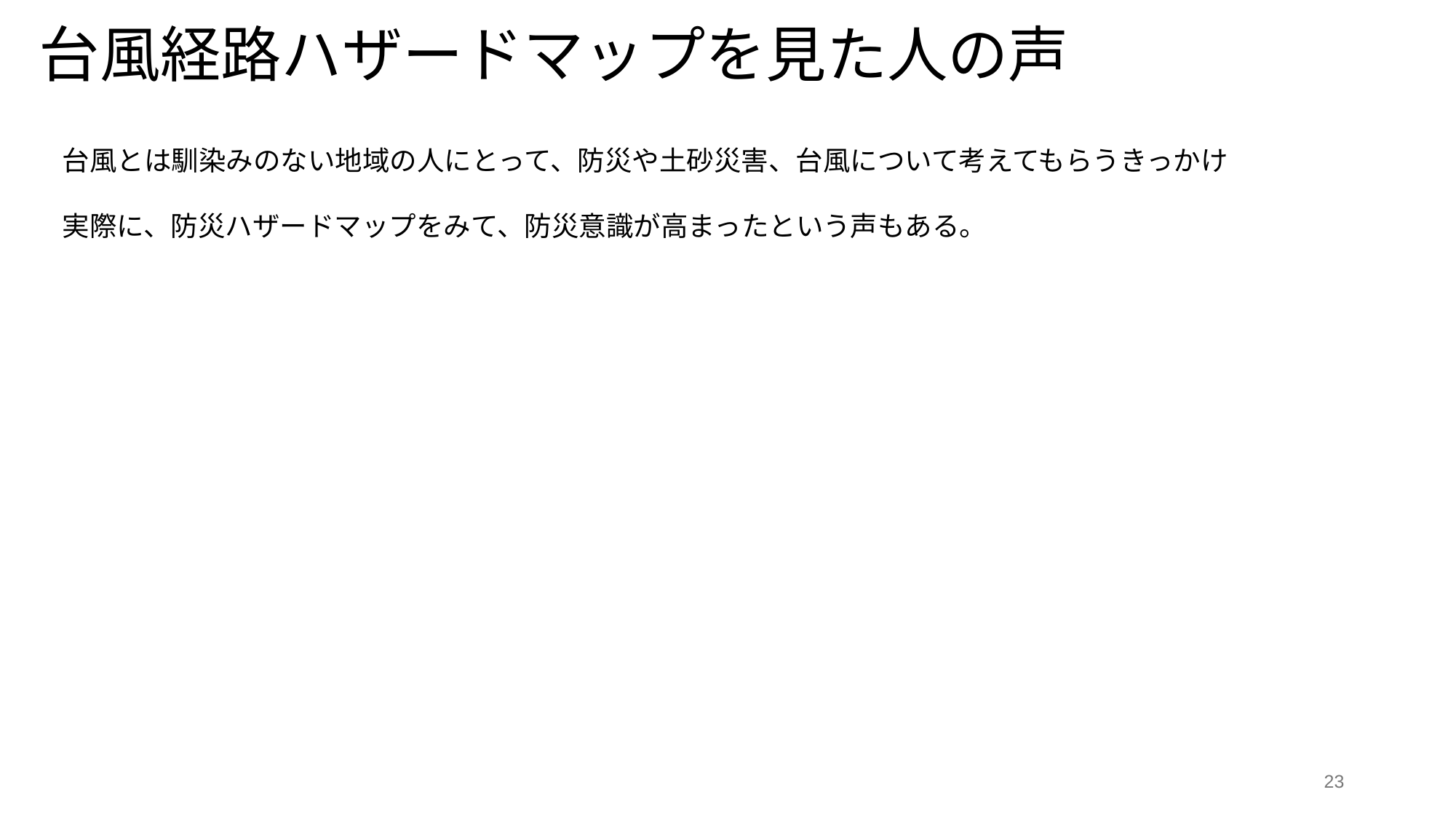

台風経路ハザードマップを見た人の声
台風とは馴染みのない地域の人にとって、防災や土砂災害、台風について考えてもらうきっかけ

実際に、防災ハザードマップをみて、防災意識が高まったという声もある。

23